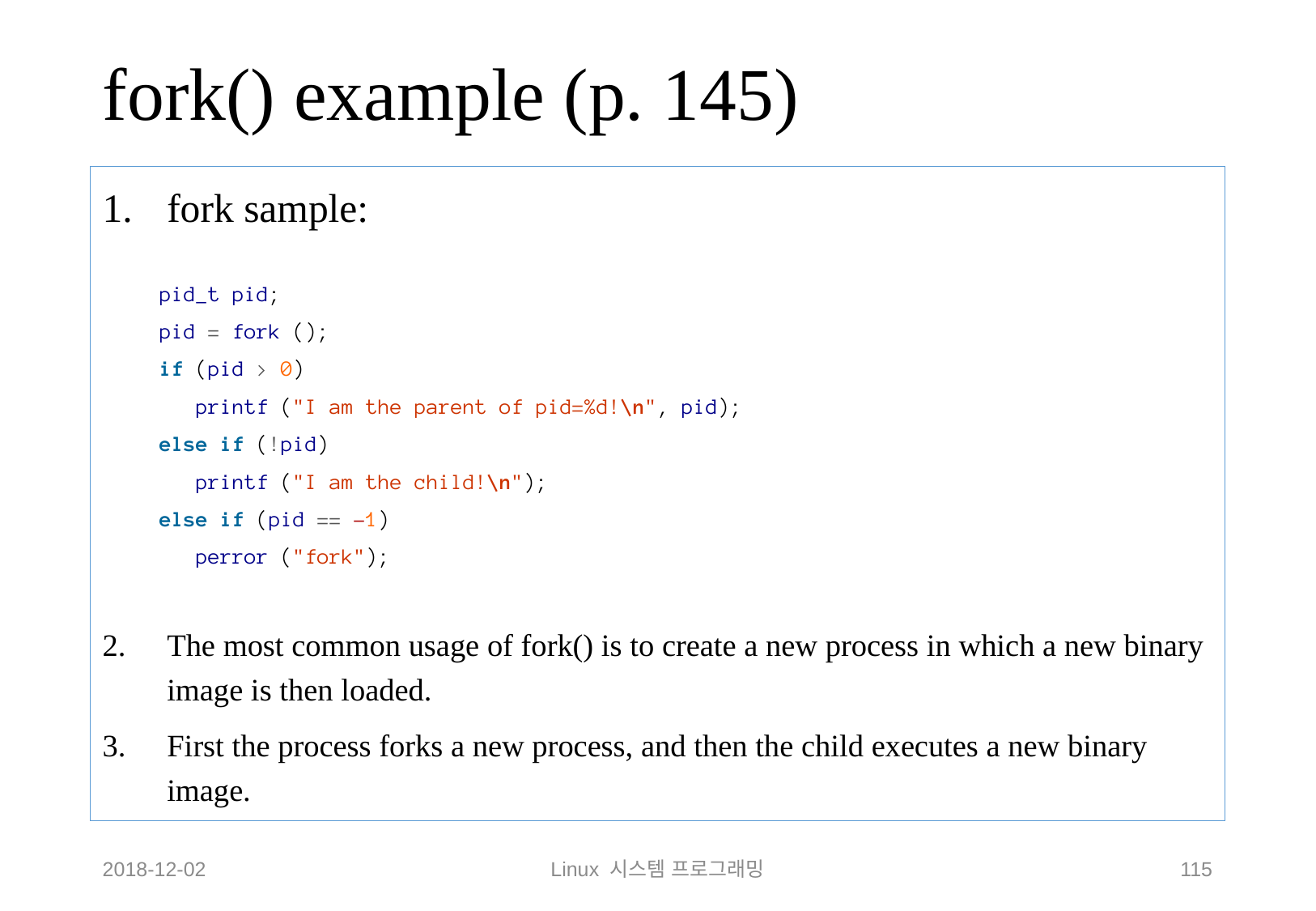

# fork() example (p. 145)
fork sample:

pid_t pid;
pid = fork ();
if (pid > 0)
   printf ("I am the parent of pid=%d!\n", pid);
else if (!pid)
   printf ("I am the child!\n");
else if (pid == −1)
   perror ("fork");

The most common usage of fork() is to create a new process in which a new binary image is then loaded.
First the process forks a new process, and then the child executes a new binary image.
2018-12-02
Linux 시스템 프로그래밍
115